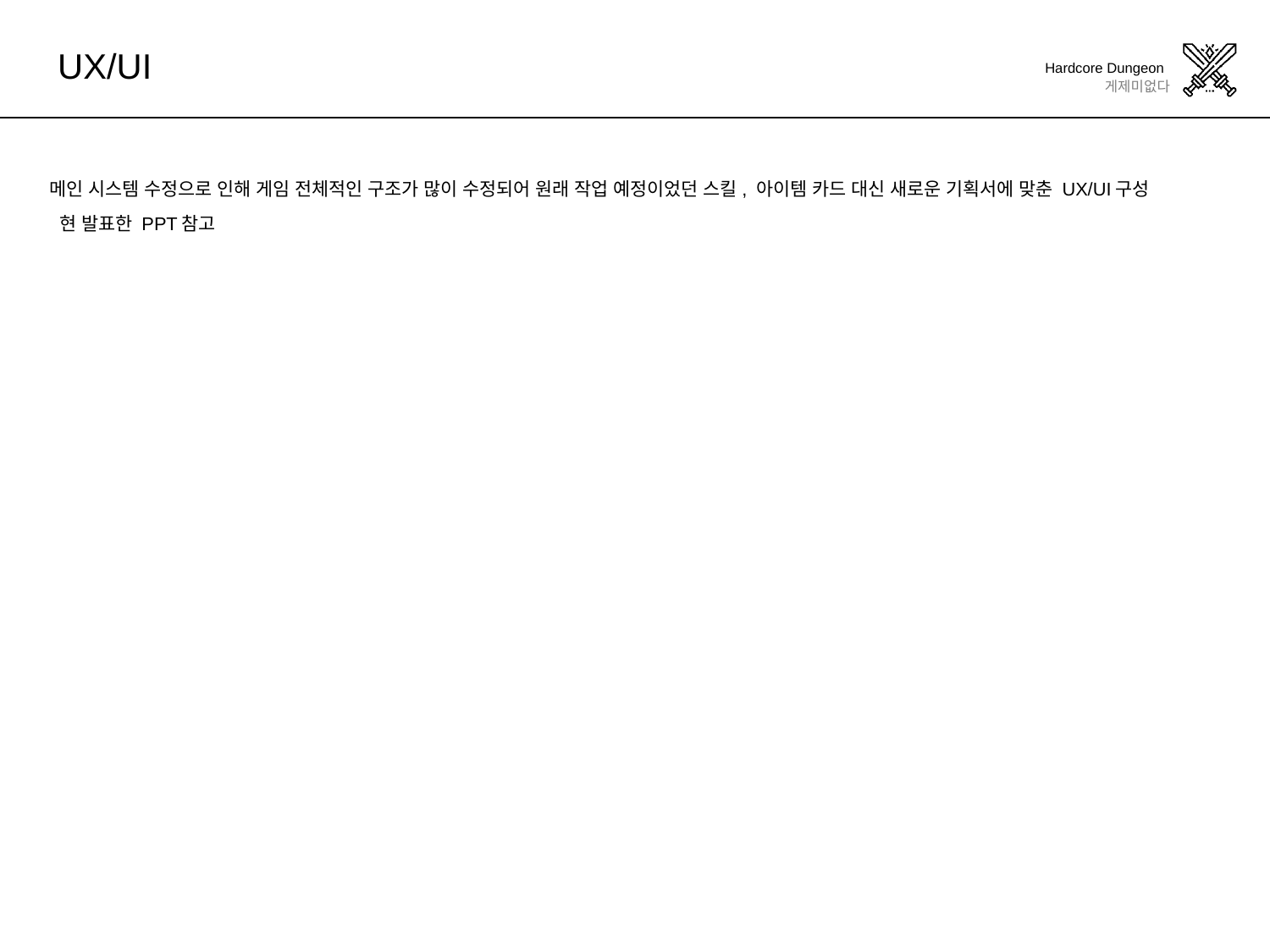

UX/UI
메인 시스템 수정으로 인해 게임 전체적인 구조가 많이 수정되어 원래 작업 예정이었던 스킬, 아이템 카드 대신 새로운 기획서에 맞춘 UX/UI구성
현 발표한 PPT참고